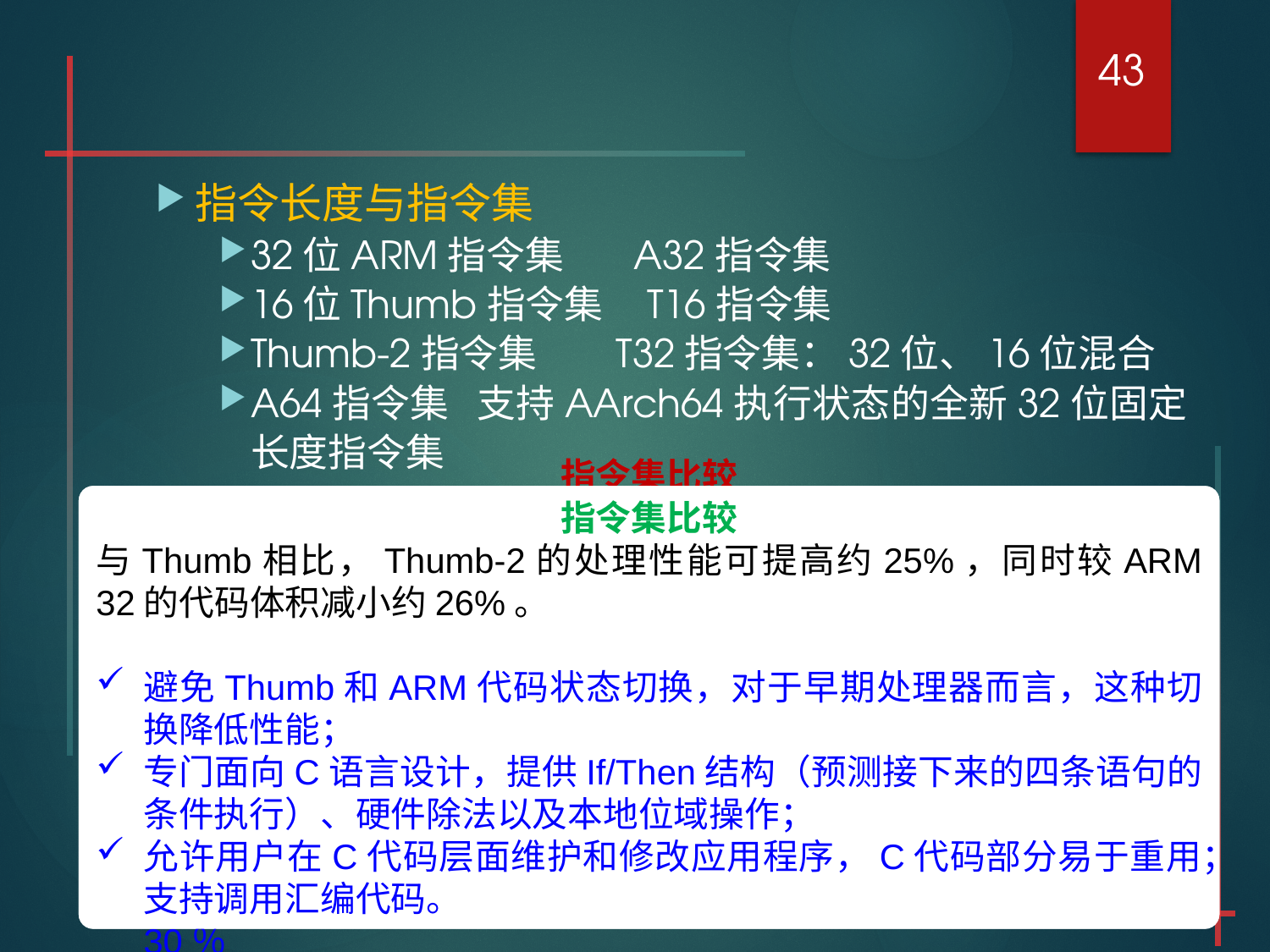

43
#
指令长度与指令集
32位ARM指令集       A32指令集
16位Thumb指令集    T16指令集
Thumb-2指令集        T32指令集：32位、16位混合
A64指令集   支持AArch64执行状态的全新32位固定长度指令集

指令集比较
与Thumb相比，Thumb-2的处理性能可提高约25%，同时较ARM 32的代码体积减小约26%。

避免Thumb和ARM代码状态切换，对于早期处理器而言，这种切换降低性能；
专门面向C语言设计，提供If/Then结构（预测接下来的四条语句的条件执行）、硬件除法以及本地位域操作；
允许用户在C代码层面维护和修改应用程序，C代码部分易于重用；支持调用汇编代码。
指令集比较
Thumb指令集是对ARM指令功能集的一个子集重新编码得到的一个16位指令集，16位指令集，用以改善代码密度，与等价的32位代码相比，可节省存储空间。

Thumb代码所需的存储空间约为ARM代码的60％～70％
Thumb代码使用的指令数比ARM代码多约30％～40％
若使用32位的存储器，ARM代码比Thumb代码快约40％
若使用16位的存储器，Thumb代码比ARM代码快约40％～50％
与ARM代码相比较，使用Thumb代码，存储器的功耗会降低约30％